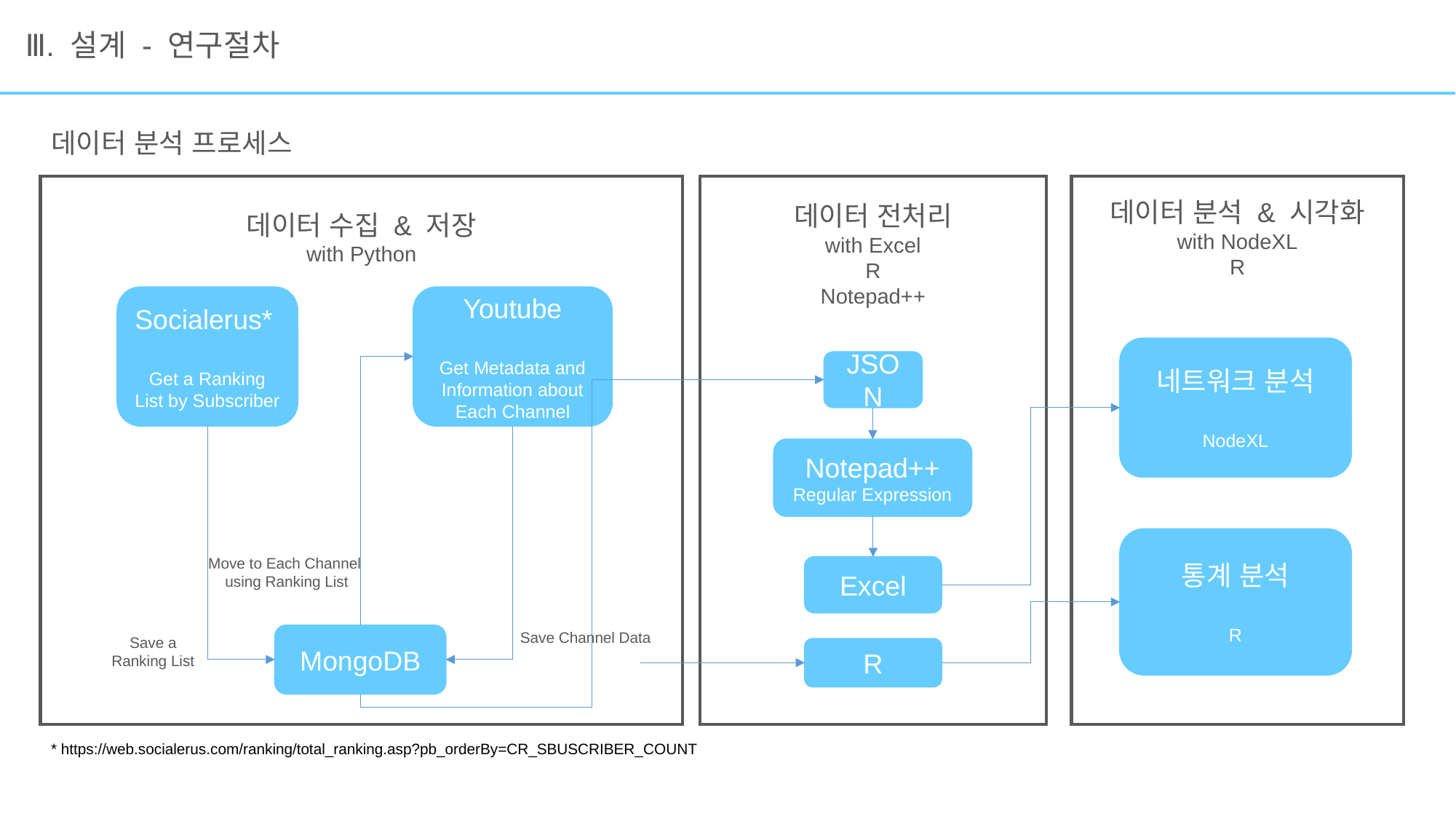

# Ⅲ. 설계 - 연구절차
데이터 분석 프로세스
데이터 수집 & 저장
with Python

데이터 전처리
with Excel
R
Notepad++

데이터 분석 & 시각화
with NodeXL
R

네트워크 분석

NodeXL
통계 분석

R
Socialerus*

Get a Ranking List by Subscriber
Youtube

Get Metadata and Information about Each Channel
JSON
Notepad++
Regular Expression
Move to Each Channel
 using Ranking List
Excel
Save Channel Data
MongoDB
Save a Ranking List
R
* https://web.socialerus.com/ranking/total_ranking.asp?pb_orderBy=CR_SBUSCRIBER_COUNT